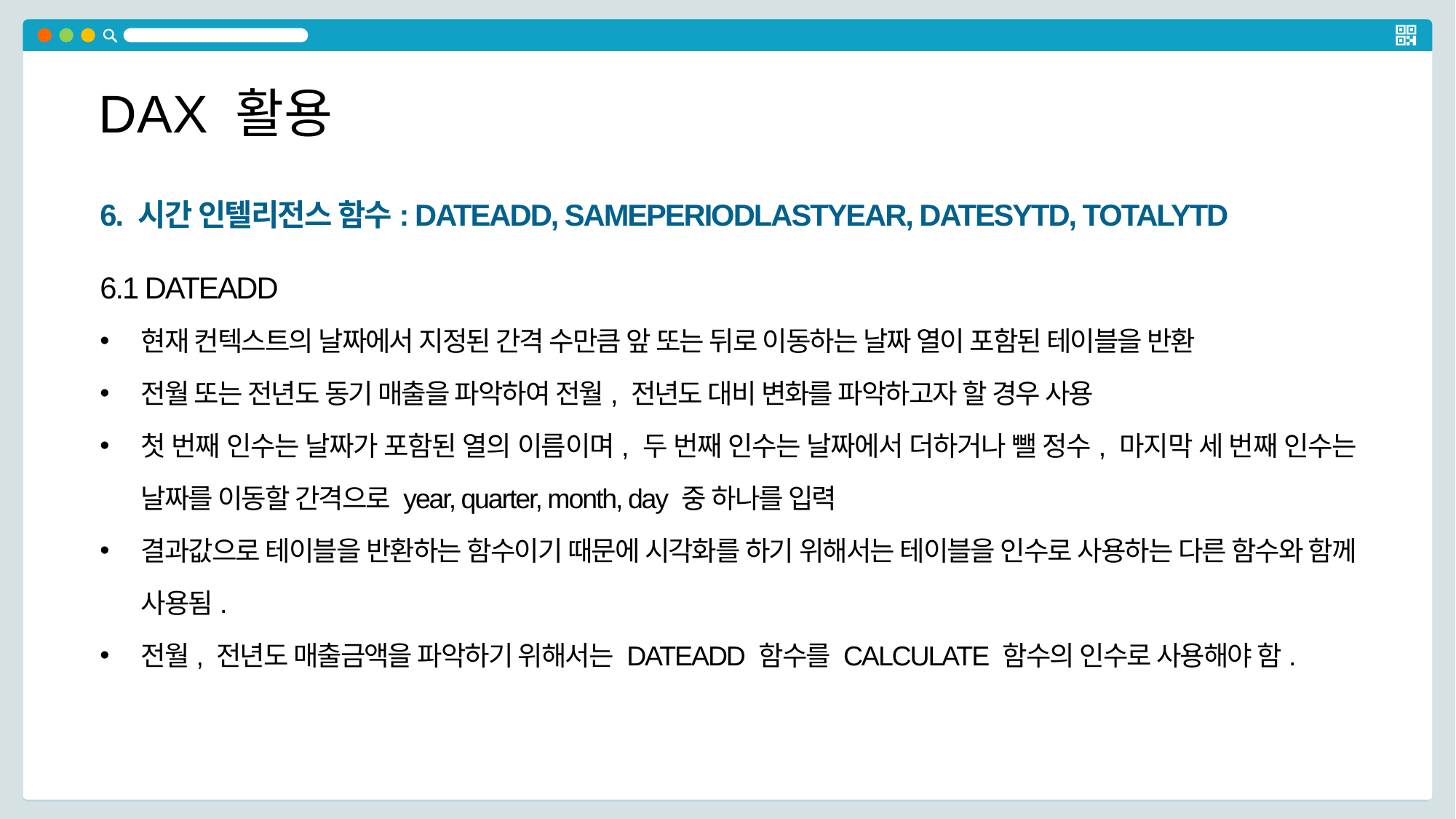

DAX 활용
6. 시간 인텔리전스 함수: DATEADD, SAMEPERIODLASTYEAR, DATESYTD, TOTALYTD

6.1 DATEADD
현재 컨텍스트의 날짜에서 지정된 간격 수만큼 앞 또는 뒤로 이동하는 날짜 열이 포함된 테이블을 반환
전월 또는 전년도 동기 매출을 파악하여 전월, 전년도 대비 변화를 파악하고자 할 경우 사용
첫 번째 인수는 날짜가 포함된 열의 이름이며, 두 번째 인수는 날짜에서 더하거나 뺄 정수, 마지막 세 번째 인수는 날짜를 이동할 간격으로 year, quarter, month, day 중 하나를 입력
결과값으로 테이블을 반환하는 함수이기 때문에 시각화를 하기 위해서는 테이블을 인수로 사용하는 다른 함수와 함께 사용됨.
전월, 전년도 매출금액을 파악하기 위해서는 DATEADD 함수를 CALCULATE 함수의 인수로 사용해야 함.